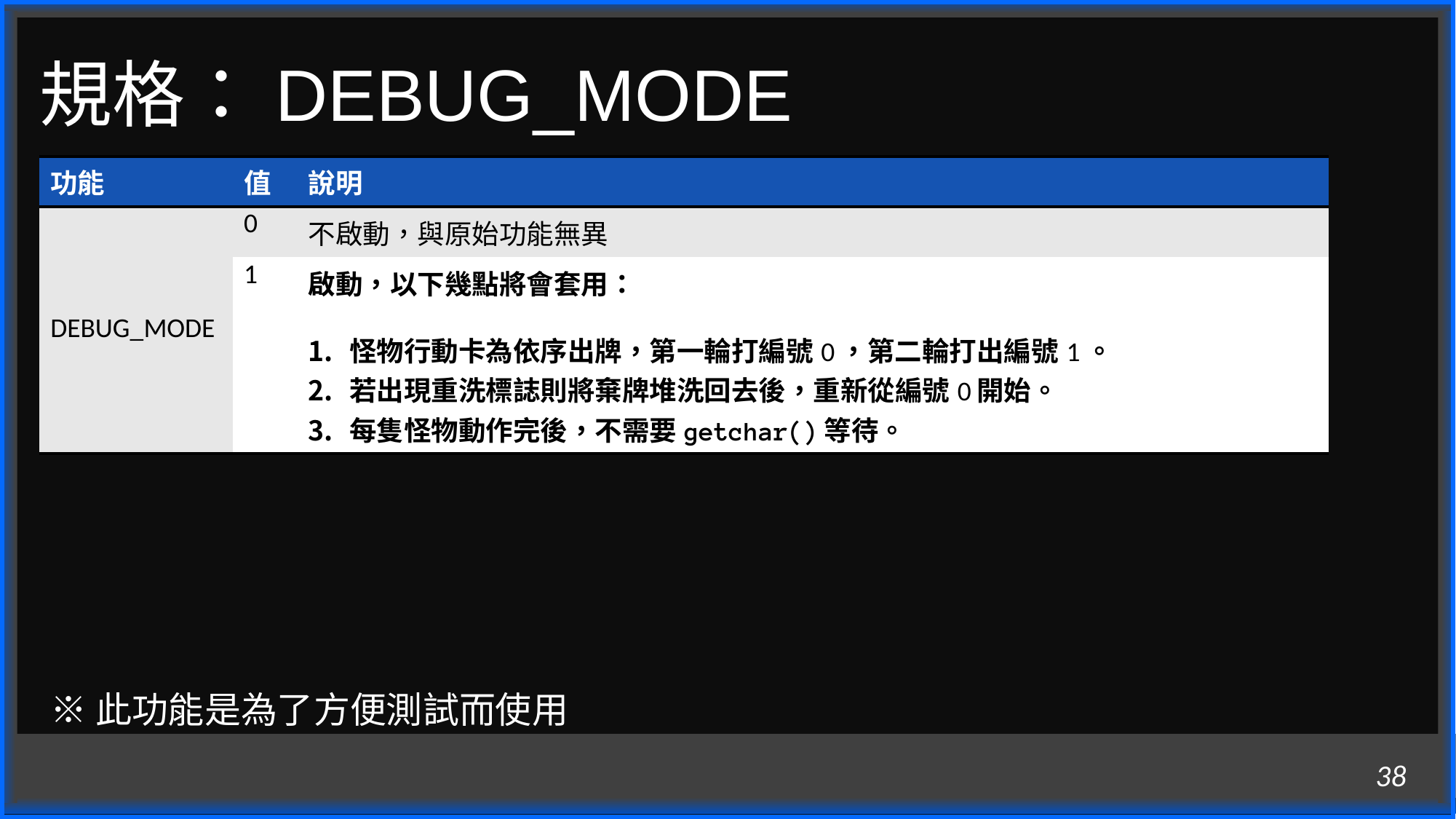

# 規格：DEBUG_MODE
| 功能 | 值 | 說明 |
| --- | --- | --- |
| DEBUG\_MODE | 0 | 不啟動，與原始功能無異 |
|  | 1 | 啟動，以下幾點將會套用： 怪物行動卡為依序出牌，第一輪打編號0，第二輪打出編號1。 若出現重洗標誌則將棄牌堆洗回去後，重新從編號0開始。 每隻怪物動作完後，不需要getchar()等待。 |
※此功能是為了方便測試而使用